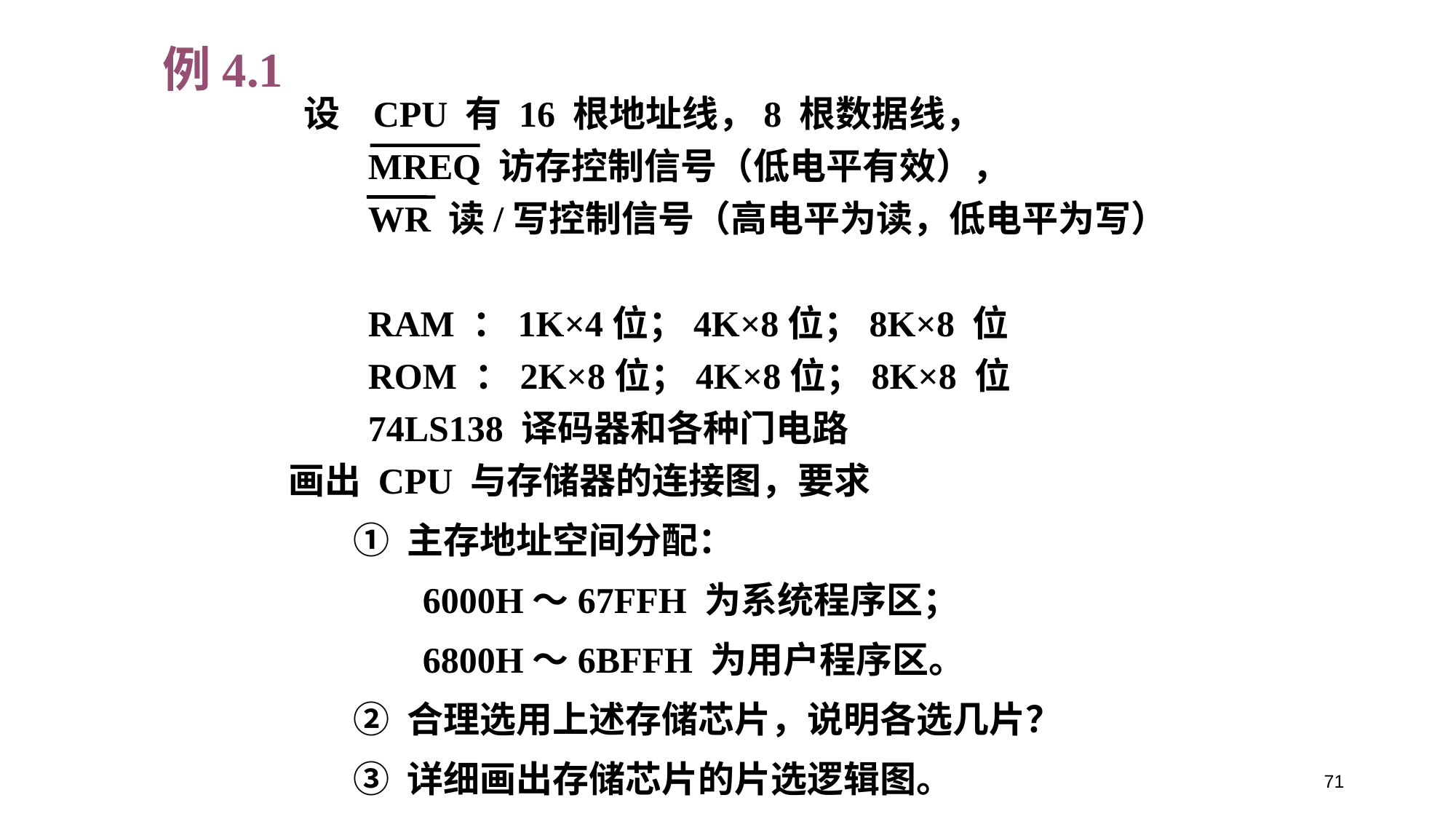

例4.1
　　 设   CPU 有 16 根地址线，8 根数据线，
                MREQ 访存控制信号（低电平有效），
                WR 读/写控制信号（高电平为读，低电平为写）
                RAM ：1K×4位；4K×8位；8K×8 位
                ROM ：2K×8位；4K×8位；8K×8 位
                74LS138 译码器和各种门电路
       画出 CPU 与存储器的连接图，要求
                ① 主存地址空间分配：
                      6000H～67FFH 为系统程序区；
                      6800H～6BFFH 为用户程序区。
                ② 合理选用上述存储芯片，说明各选几片？
                ③ 详细画出存储芯片的片选逻辑图。

71